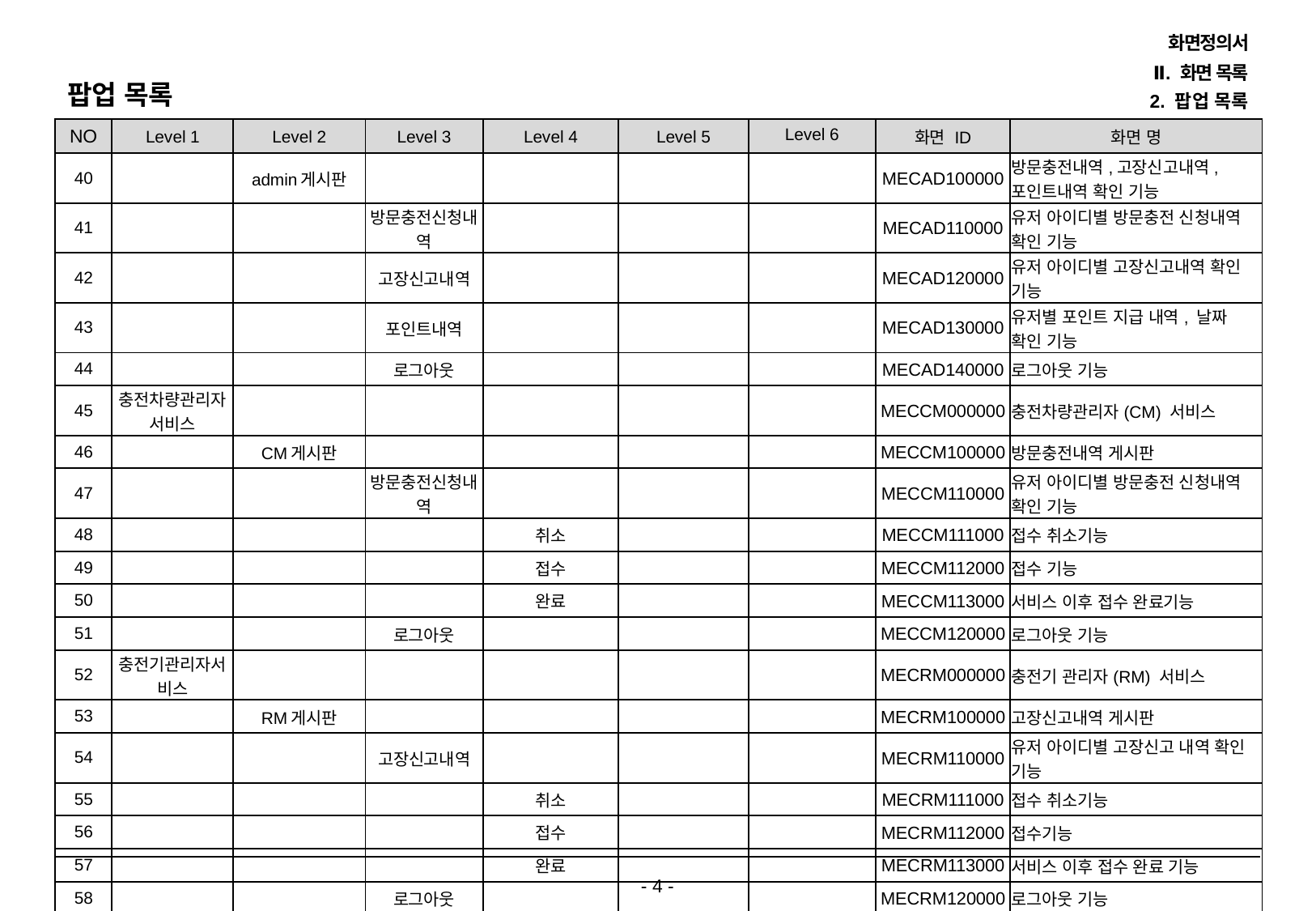

화면정의서
Ⅱ. 화면 목록
팝업 목록
2. 팝업 목록
| NO | Level 1 | Level 2 | Level 3 | Level 4 | Level 5 | Level 6 | 화면 ID | 화면 명 |
| --- | --- | --- | --- | --- | --- | --- | --- | --- |
| 40 |  | admin게시판 |  |  |  |  | MECAD100000 | 방문충전내역,고장신고내역,포인트내역 확인 기능 |
| 41 |  |  | 방문충전신청내역 |  |  |  | MECAD110000 | 유저 아이디별 방문충전 신청내역 확인 기능 |
| 42 |  |  | 고장신고내역 |  |  |  | MECAD120000 | 유저 아이디별 고장신고내역 확인 기능 |
| 43 |  |  | 포인트내역 |  |  |  | MECAD130000 | 유저별 포인트 지급 내역, 날짜 확인 기능 |
| 44 |  |  | 로그아웃 |  |  |  | MECAD140000 | 로그아웃 기능 |
| 45 | 충전차량관리자서비스 |  |  |  |  |  | MECCM000000 | 충전차량관리자(CM) 서비스 |
| 46 |  | CM게시판 |  |  |  |  | MECCM100000 | 방문충전내역 게시판 |
| 47 |  |  | 방문충전신청내역 |  |  |  | MECCM110000 | 유저 아이디별 방문충전 신청내역 확인 기능 |
| 48 |  |  |  | 취소 |  |  | MECCM111000 | 접수 취소기능 |
| 49 |  |  |  | 접수 |  |  | MECCM112000 | 접수 기능 |
| 50 |  |  |  | 완료 |  |  | MECCM113000 | 서비스 이후 접수 완료기능 |
| 51 |  |  | 로그아웃 |  |  |  | MECCM120000 | 로그아웃 기능 |
| 52 | 충전기관리자서비스 |  |  |  |  |  | MECRM000000 | 충전기 관리자(RM) 서비스 |
| 53 |  | RM게시판 |  |  |  |  | MECRM100000 | 고장신고내역 게시판 |
| 54 |  |  | 고장신고내역 |  |  |  | MECRM110000 | 유저 아이디별 고장신고 내역 확인 기능 |
| 55 |  |  |  | 취소 |  |  | MECRM111000 | 접수 취소기능 |
| 56 |  |  |  | 접수 |  |  | MECRM112000 | 접수기능 |
| 57 |  |  |  | 완료 |  |  | MECRM113000 | 서비스 이후 접수 완료 기능 |
| 58 |  |  | 로그아웃 |  |  |  | MECRM120000 | 로그아웃 기능 |